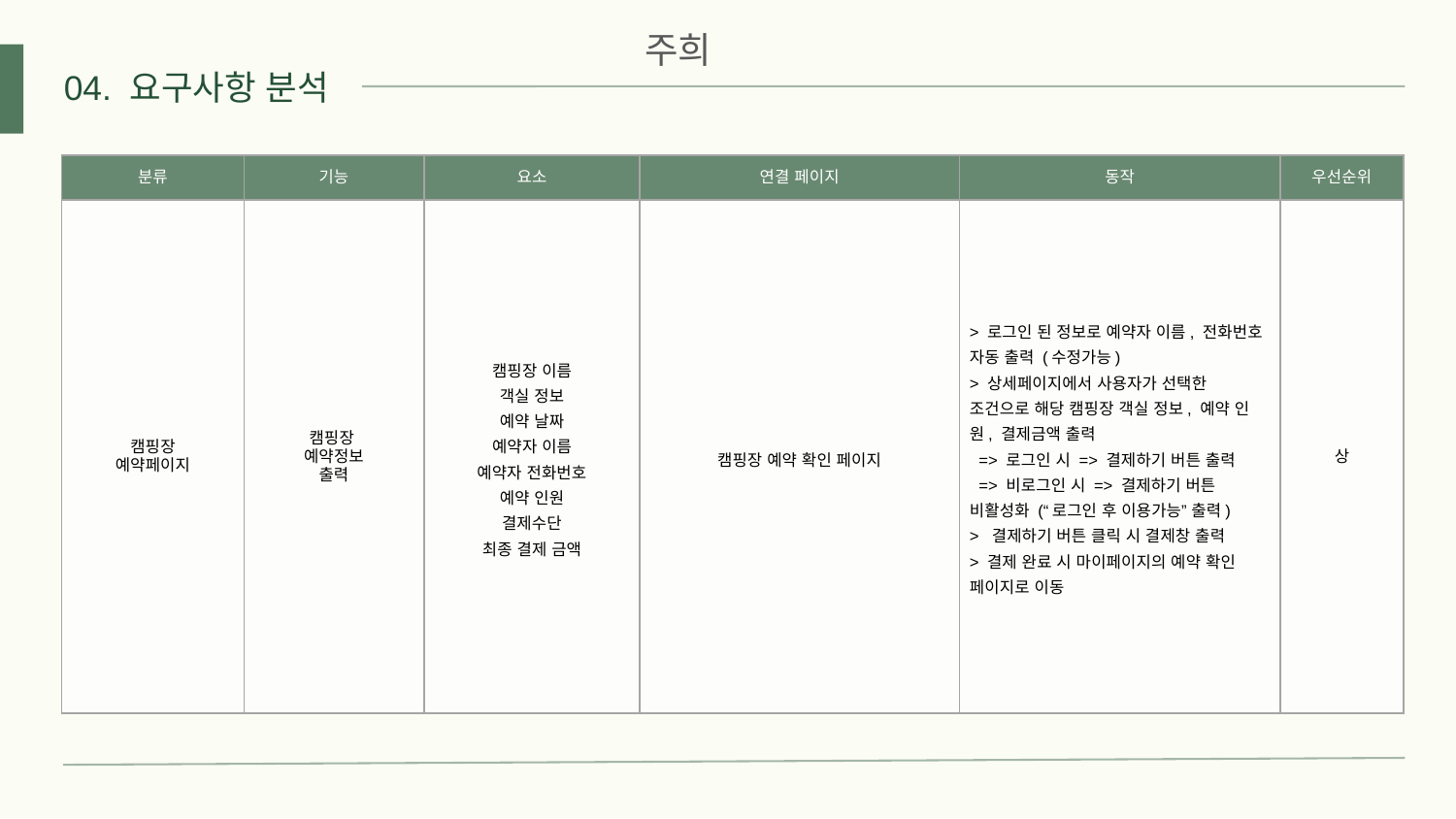

주희

04. 요구사항 분석
| 분류 | 기능 | 요소 | 연결 페이지 | 동작 | 우선순위 |
| --- | --- | --- | --- | --- | --- |
| 캠핑장 예약페이지 | 캠핑장 예약정보 출력 | 캠핑장 이름 객실 정보 예약 날짜 예약자 이름 예약자 전화번호 예약 인원 결제수단 최종 결제 금액 | 캠핑장 예약 확인 페이지 | > 로그인 된 정보로 예약자 이름, 전화번호 자동 출력 (수정가능) > 상세페이지에서 사용자가 선택한 조건으로 해당 캠핑장 객실 정보, 예약 인원, 결제금액 출력 => 로그인 시 => 결제하기 버튼 출력 => 비로그인 시 => 결제하기 버튼 비활성화 (“로그인 후 이용가능” 출력) > 결제하기 버튼 클릭 시 결제창 출력 > 결제 완료 시 마이페이지의 예약 확인 페이지로 이동 | 상 |
|  |  |  |  |  |  |
|  |  |  |  |  |  |